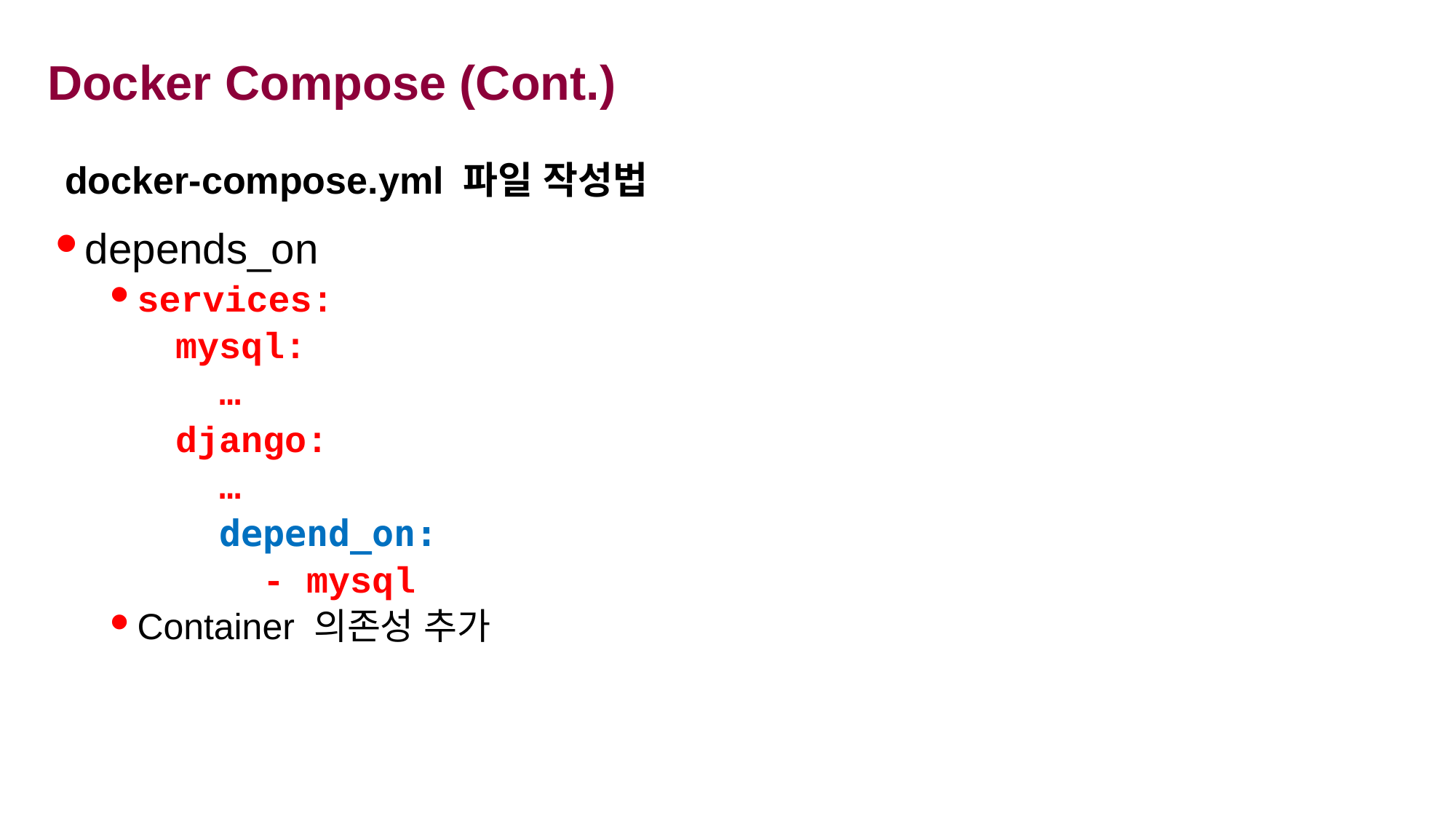

# Docker Compose (Cont.)
docker-compose.yml 파일 작성법
depends_on
services:
   mysql:
     …
   django:
     …
     depend_on:
       - mysql
Container 의존성 추가